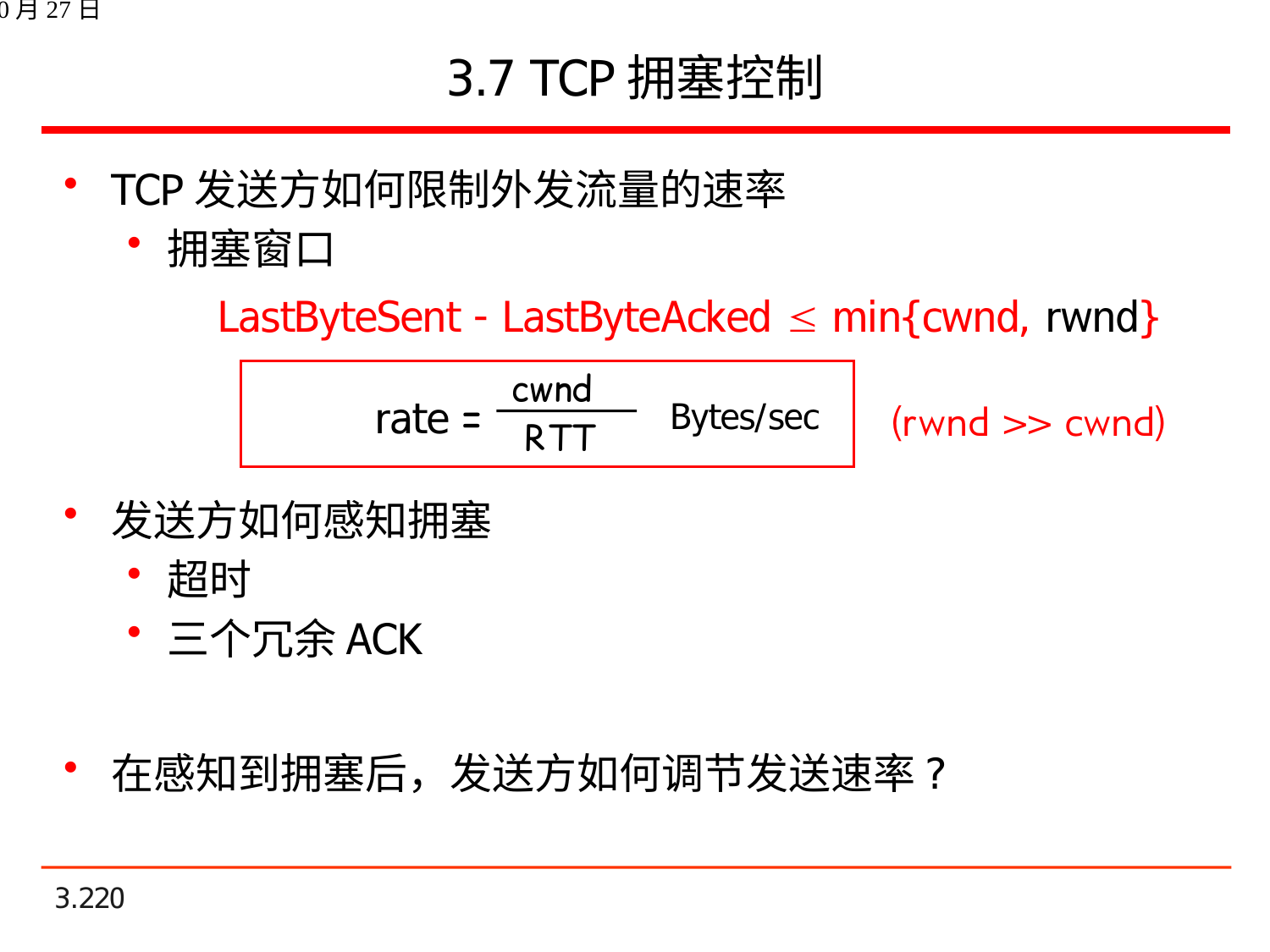

# 3.7 TCP拥塞控制
TCP发送方如何限制外发流量的速率
拥塞窗口
          LastByteSent - LastByteAcked ≤ min{cwnd, rwnd}

发送方如何感知拥塞
超时
三个冗余ACK

在感知到拥塞后，发送方如何调节发送速率?
cwnd

rate =
Bytes/sec
RTT

(rwnd >> cwnd)
2020年10月27日